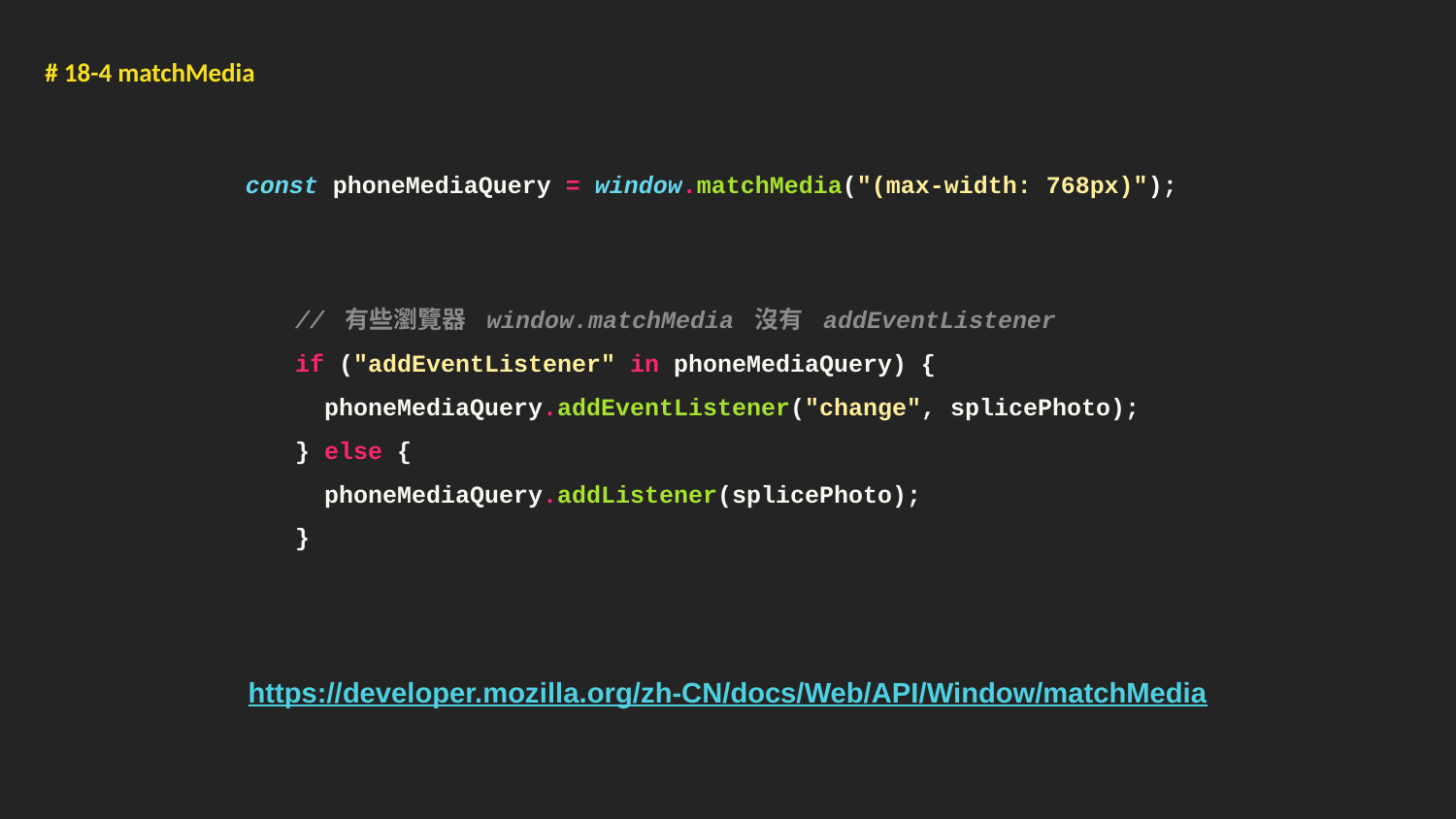

# 18-4 matchMedia
const phoneMediaQuery = window.matchMedia("(max-width: 768px)");
// 有些瀏覽器 window.matchMedia 沒有 addEventListener
if ("addEventListener" in phoneMediaQuery) {
  phoneMediaQuery.addEventListener("change", splicePhoto);
} else {
  phoneMediaQuery.addListener(splicePhoto);
}
https://developer.mozilla.org/zh-CN/docs/Web/API/Window/matchMedia